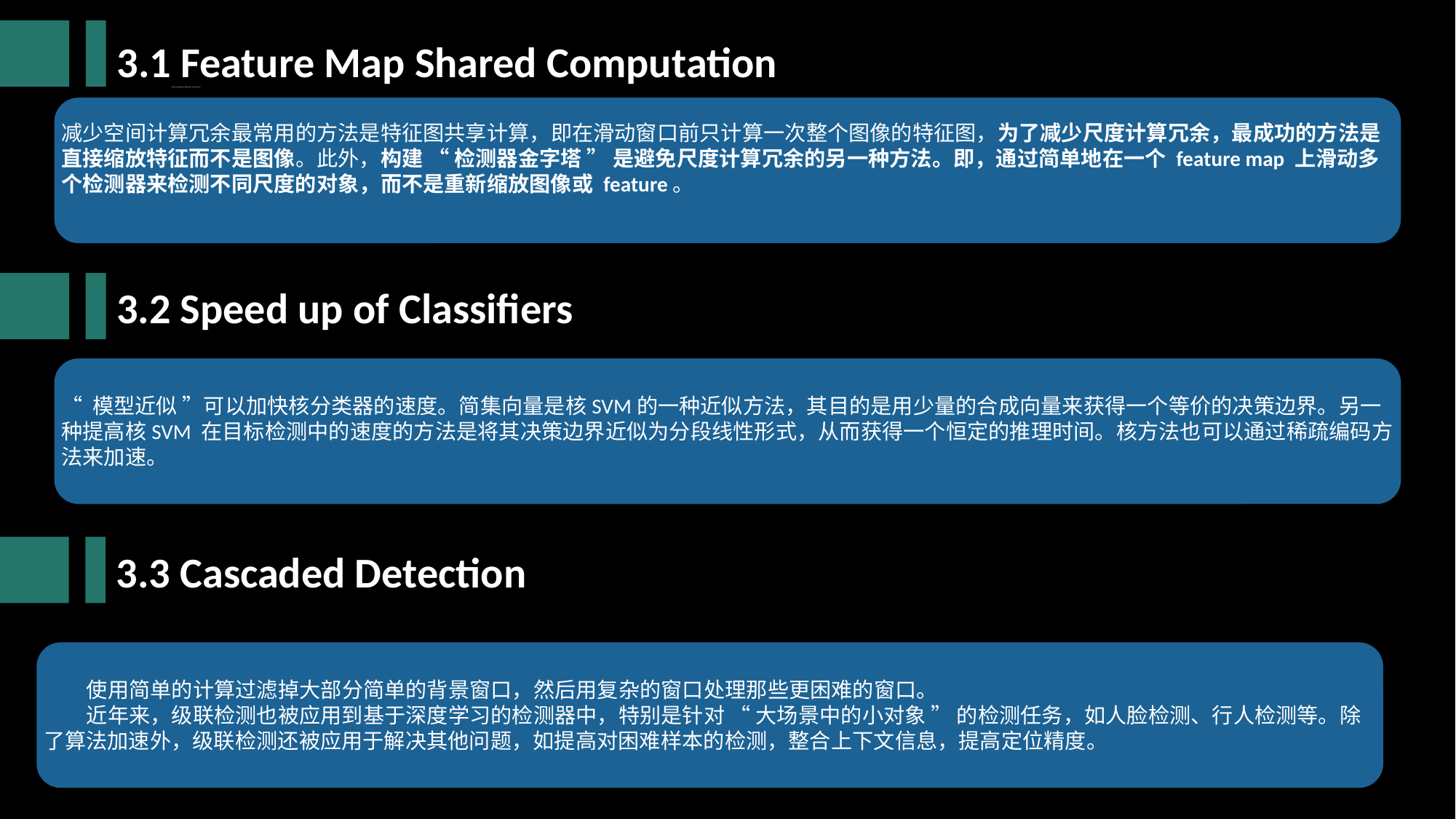

3.1 Feature Map Shared Computation
Spatial Computational Redundancy and Speed Up

减少空间计算冗余最常用的方法是特征图共享计算，即在滑动窗口前只计算一次整个图像的特征图，为了减少尺度计算冗余，最成功的方法是直接缩放特征而不是图像。此外，构建 “ 检测器金字塔 ” 是避免尺度计算冗余的另一种方法。即，通过简单地在一个 feature map 上滑动多个检测器来检测不同尺度的对象，而不是重新缩放图像或 feature。

3.2 Speed up of Classifiers

“ 模型近似 ”可以加快核分类器的速度。简集向量是核SVM的一种近似方法，其目的是用少量的合成向量来获得一个等价的决策边界。另一种提高核SVM 在目标检测中的速度的方法是将其决策边界近似为分段线性形式，从而获得一个恒定的推理时间。核方法也可以通过稀疏编码方法来加速。

3.3 Cascaded Detection

        使用简单的计算过滤掉大部分简单的背景窗口，然后用复杂的窗口处理那些更困难的窗口。
        近年来，级联检测也被应用到基于深度学习的检测器中，特别是针对 “ 大场景中的小对象 ” 的检测任务，如人脸检测、行人检测等。除了算法加速外，级联检测还被应用于解决其他问题，如提高对困难样本的检测，整合上下文信息，提高定位精度。